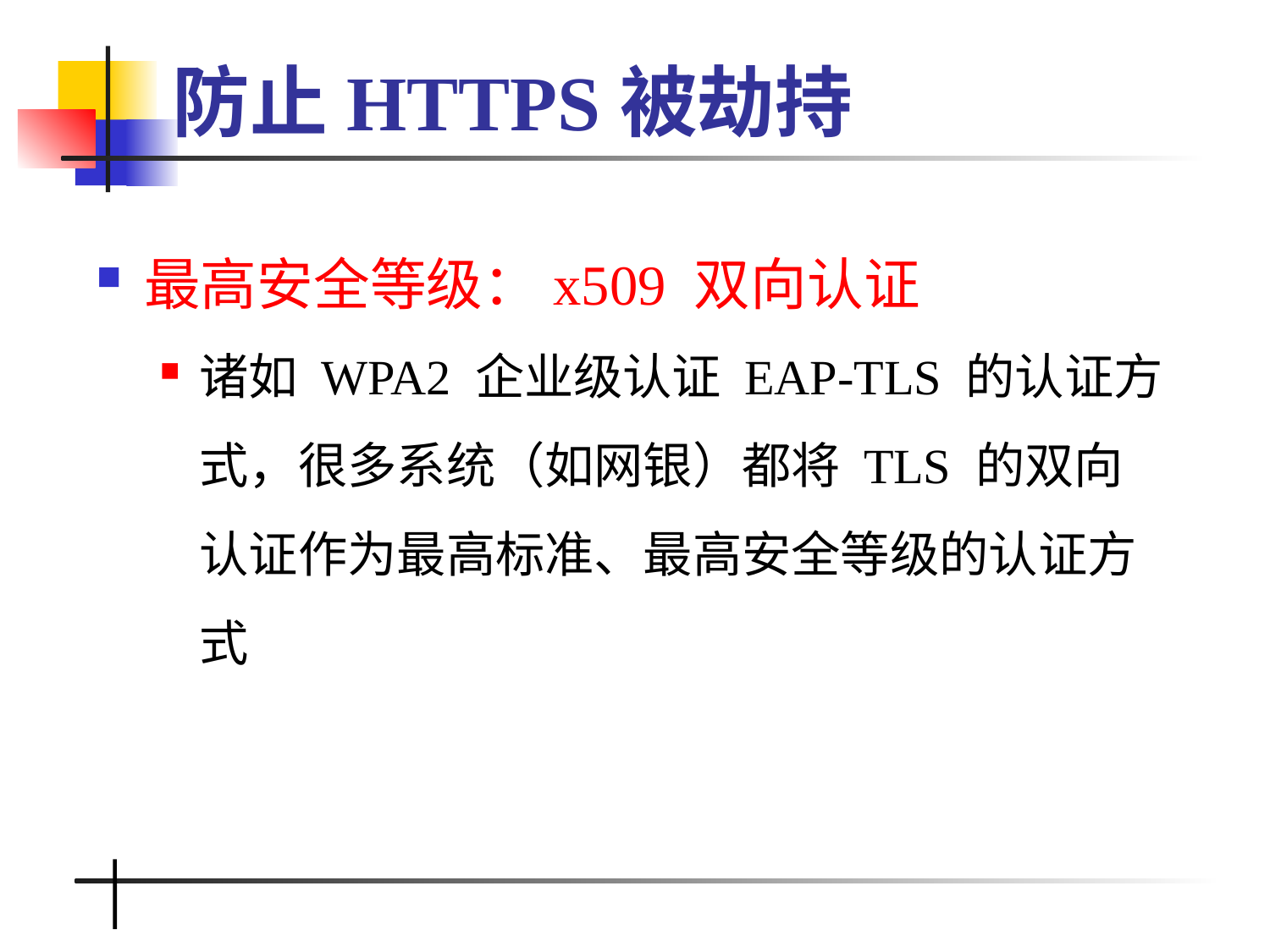

# 防止HTTPS被劫持
最高安全等级：x509 双向认证
诸如 WPA2 企业级认证 EAP-TLS 的认证方式，很多系统（如网银）都将 TLS 的双向认证作为最高标准、最高安全等级的认证方式